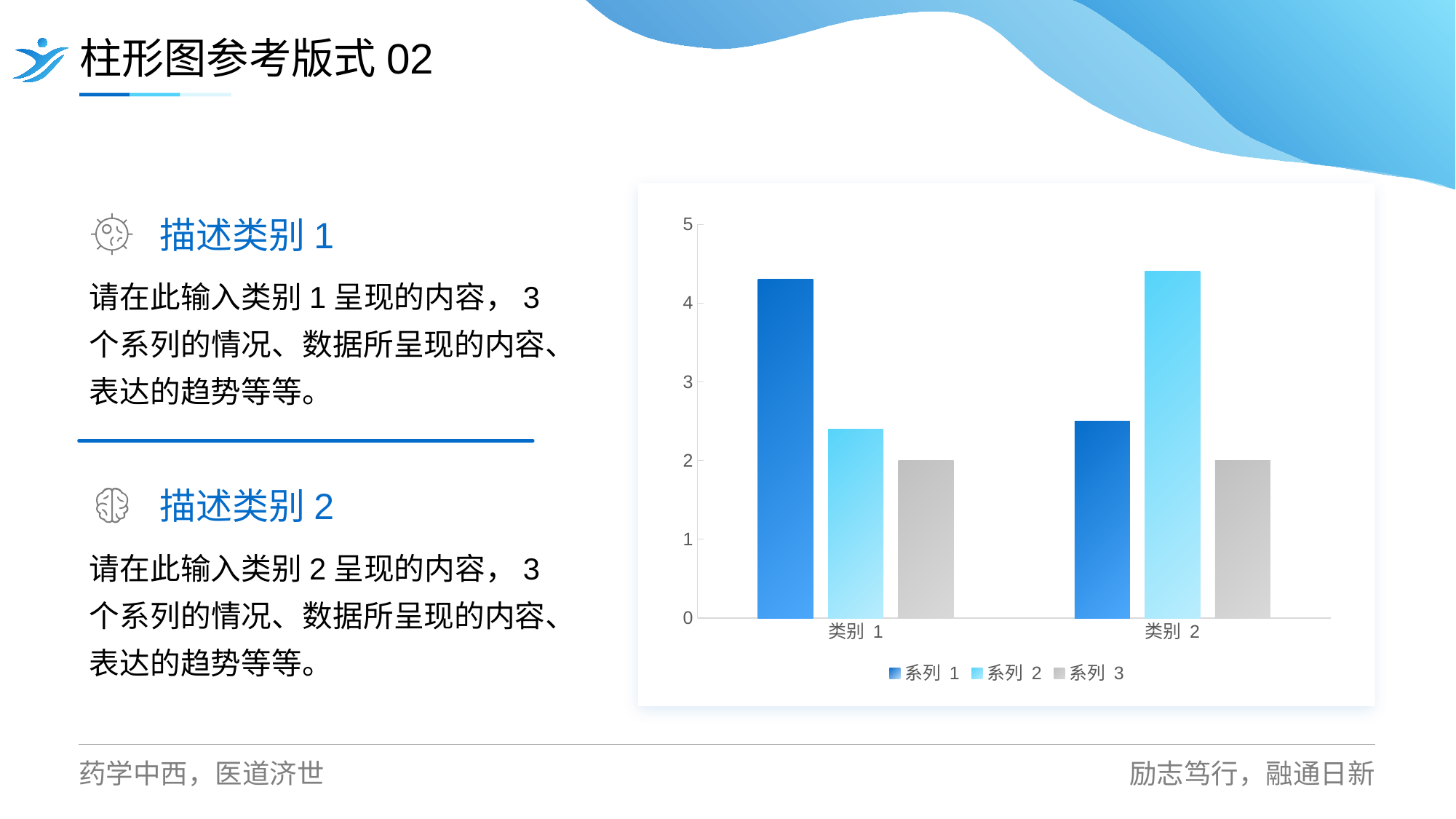

柱形图参考版式02

### Chart

| Category | 系列 1 | 系列 2 | 系列 3 |
|---|---|---|---|
| 类别 1 | 4.3 | 2.4 | 2.0 |
| 类别 2 | 2.5 | 4.4 | 2.0 |
描述类别1

请在此输入类别1呈现的内容，3个系列的情况、数据所呈现的内容、表达的趋势等等。
描述类别2

请在此输入类别2呈现的内容，3个系列的情况、数据所呈现的内容、表达的趋势等等。